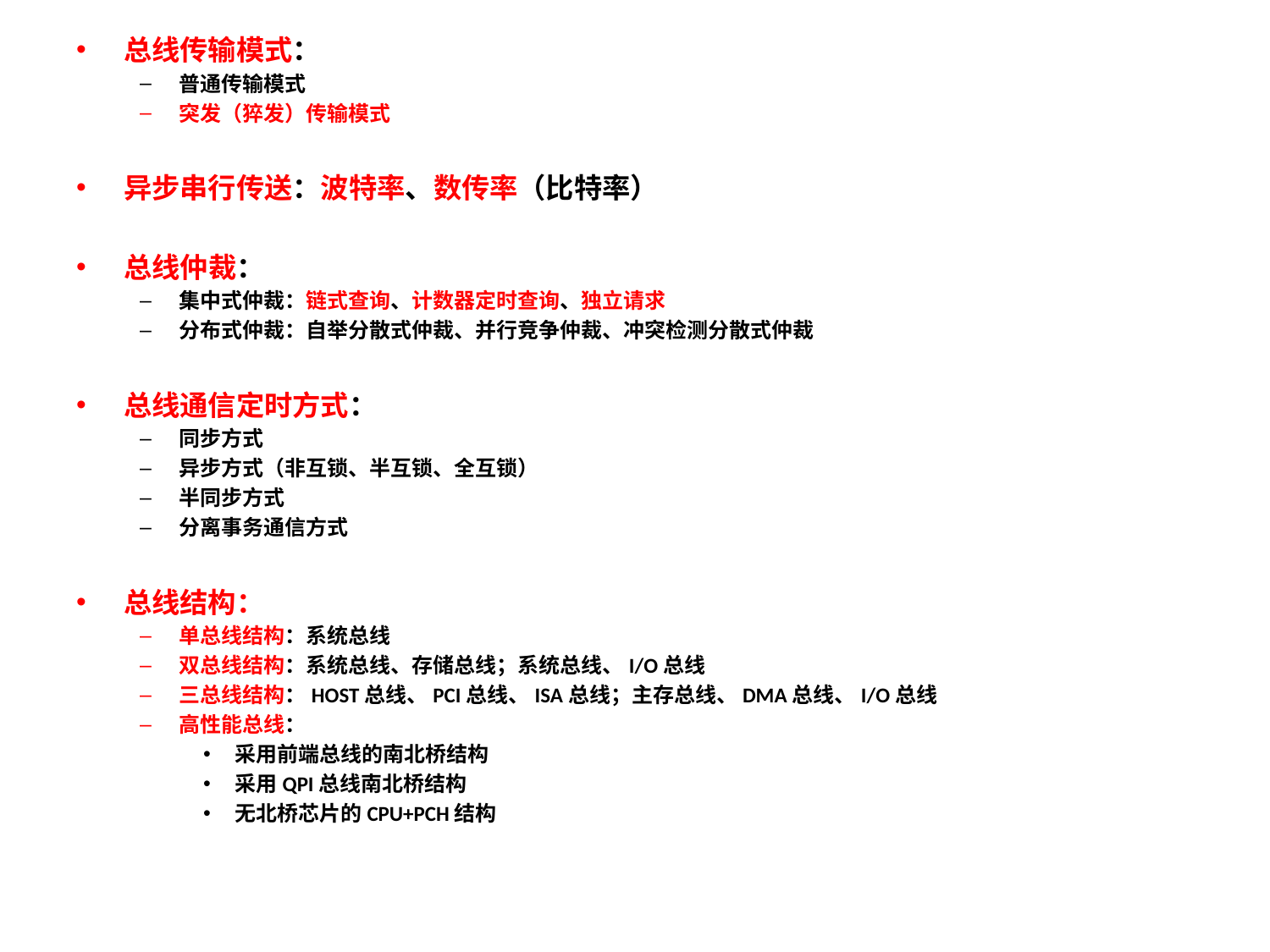

总线传输模式：
普通传输模式
突发（猝发）传输模式

异步串行传送：波特率、数传率（比特率）

总线仲裁：
集中式仲裁：链式查询、计数器定时查询、独立请求
分布式仲裁：自举分散式仲裁、并行竞争仲裁、冲突检测分散式仲裁

总线通信定时方式：
同步方式
异步方式（非互锁、半互锁、全互锁）
半同步方式
分离事务通信方式

总线结构：
单总线结构：系统总线
双总线结构：系统总线、存储总线；系统总线、I/O总线
三总线结构：HOST总线、PCI总线、ISA总线；主存总线、DMA总线、I/O总线
高性能总线：
采用前端总线的南北桥结构
采用QPI总线南北桥结构
无北桥芯片的CPU+PCH结构